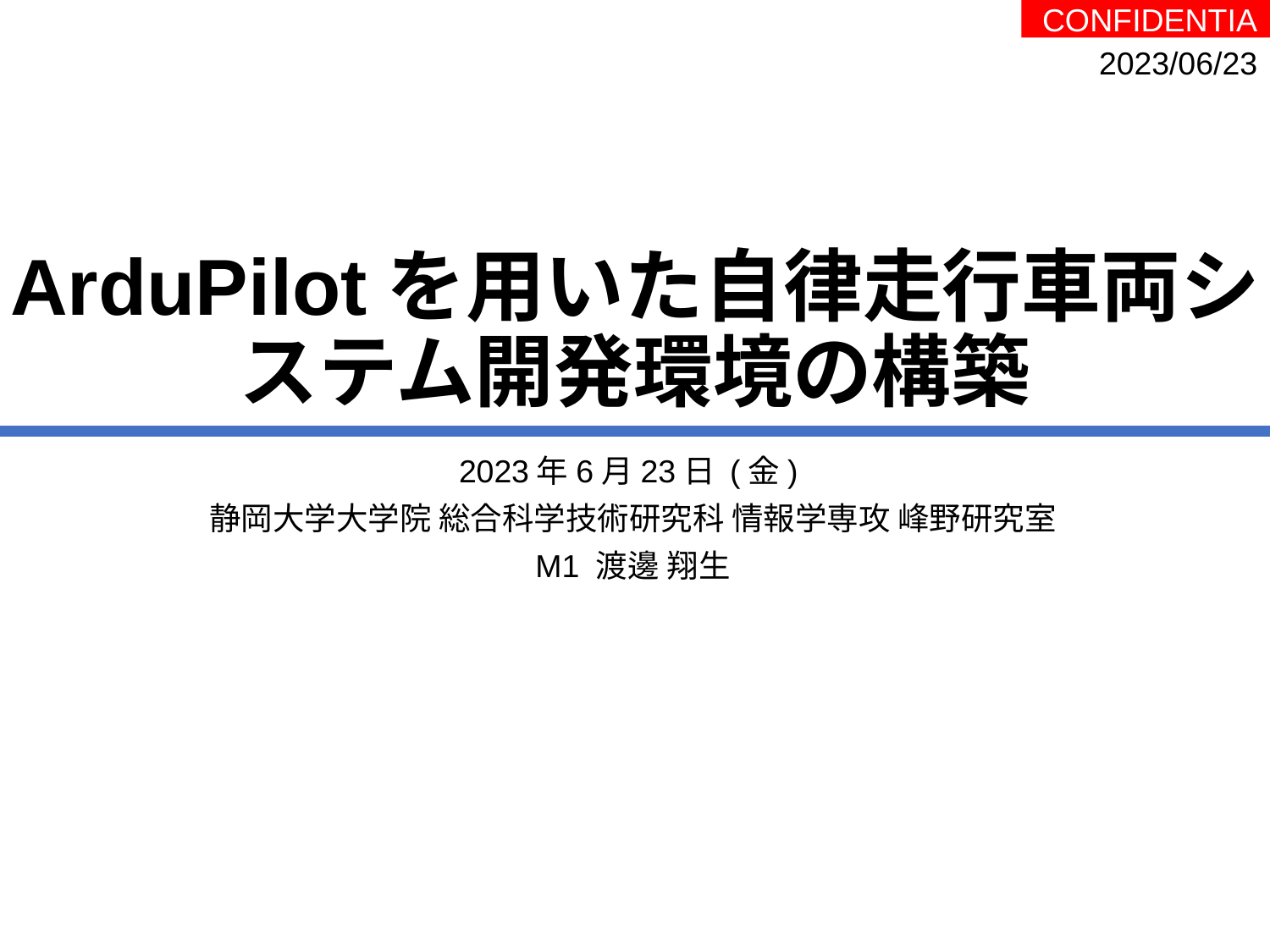

2023/06/23
# ArduPilotを用いた自律走行車両システム開発環境の構築
2023年6月23日 (金)
静岡大学大学院 総合科学技術研究科 情報学専攻 峰野研究室
M1 渡邊 翔生